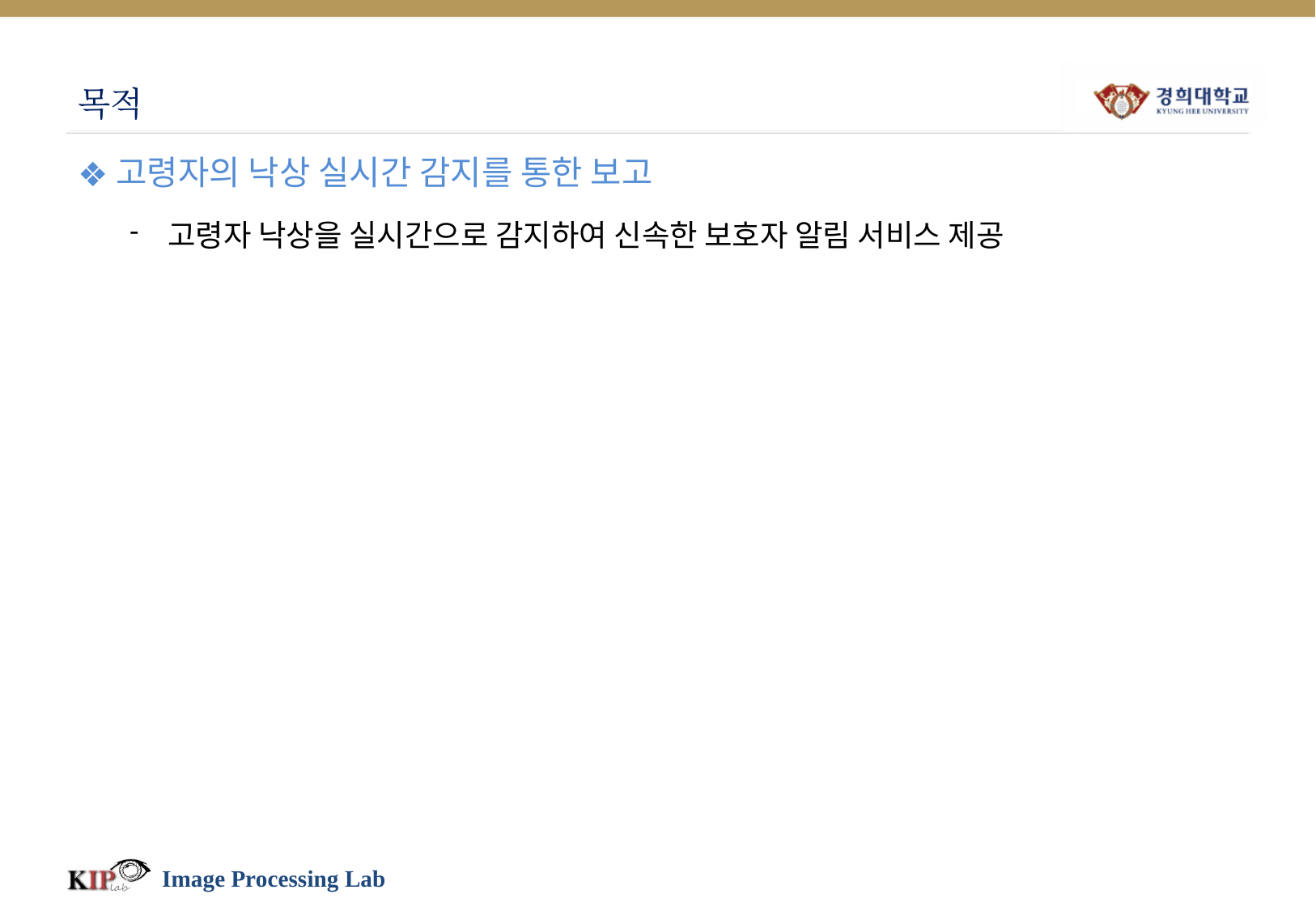

# 목적
고령자의 낙상 실시간 감지를 통한 보고
고령자 낙상을 실시간으로 감지하여 신속한 보호자 알림 서비스 제공
Image Processing Lab